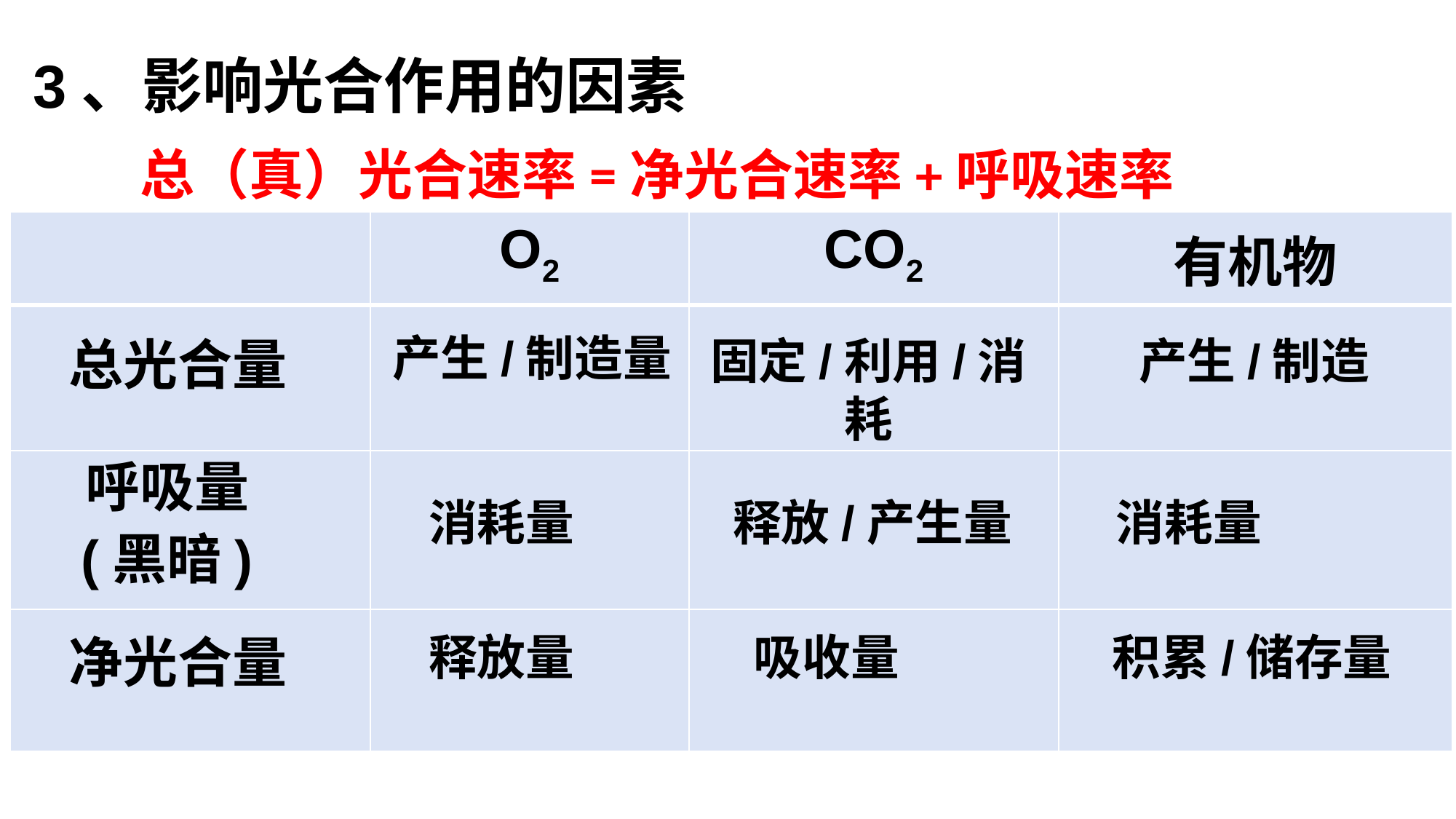

3、影响光合作用的因素
总（真）光合速率=净光合速率+呼吸速率
|  | O2 | CO2 | 有机物 |
| --- | --- | --- | --- |
|  |  |  |  |
|  |  |  |  |
|  |  |  |  |
产生/制造量
总光合量

固定/利用/消耗
产生/制造
呼吸量
(黑暗)

消耗量
释放/产生量
消耗量
释放量
吸收量
积累/储存量
净光合量